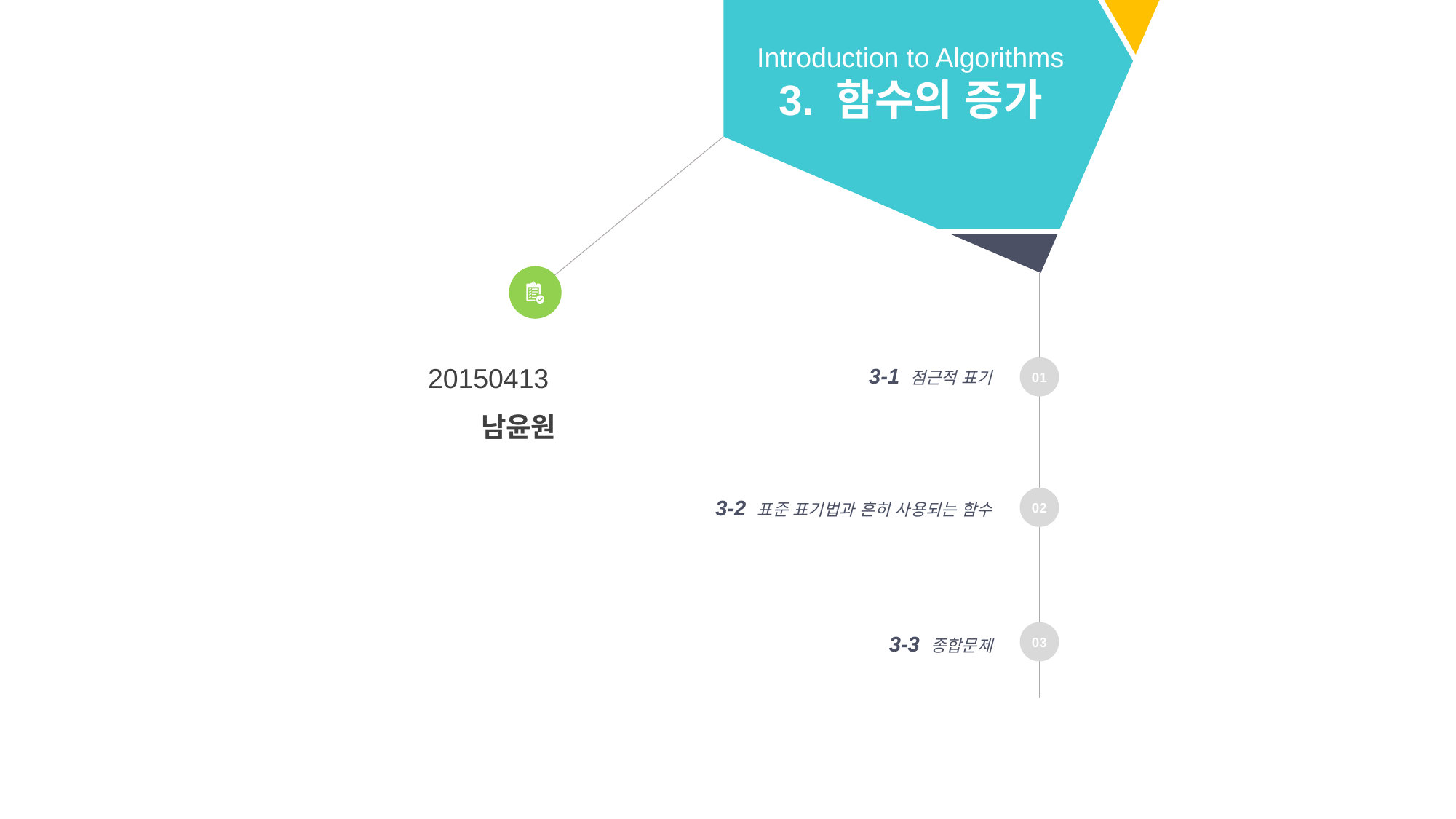

Introduction to Algorithms
3. 함수의 증가

20150413
남윤원
3-1 점근적 표기
01
02
3-2 표준 표기법과 흔히 사용되는 함수
03
3-3 종합문제